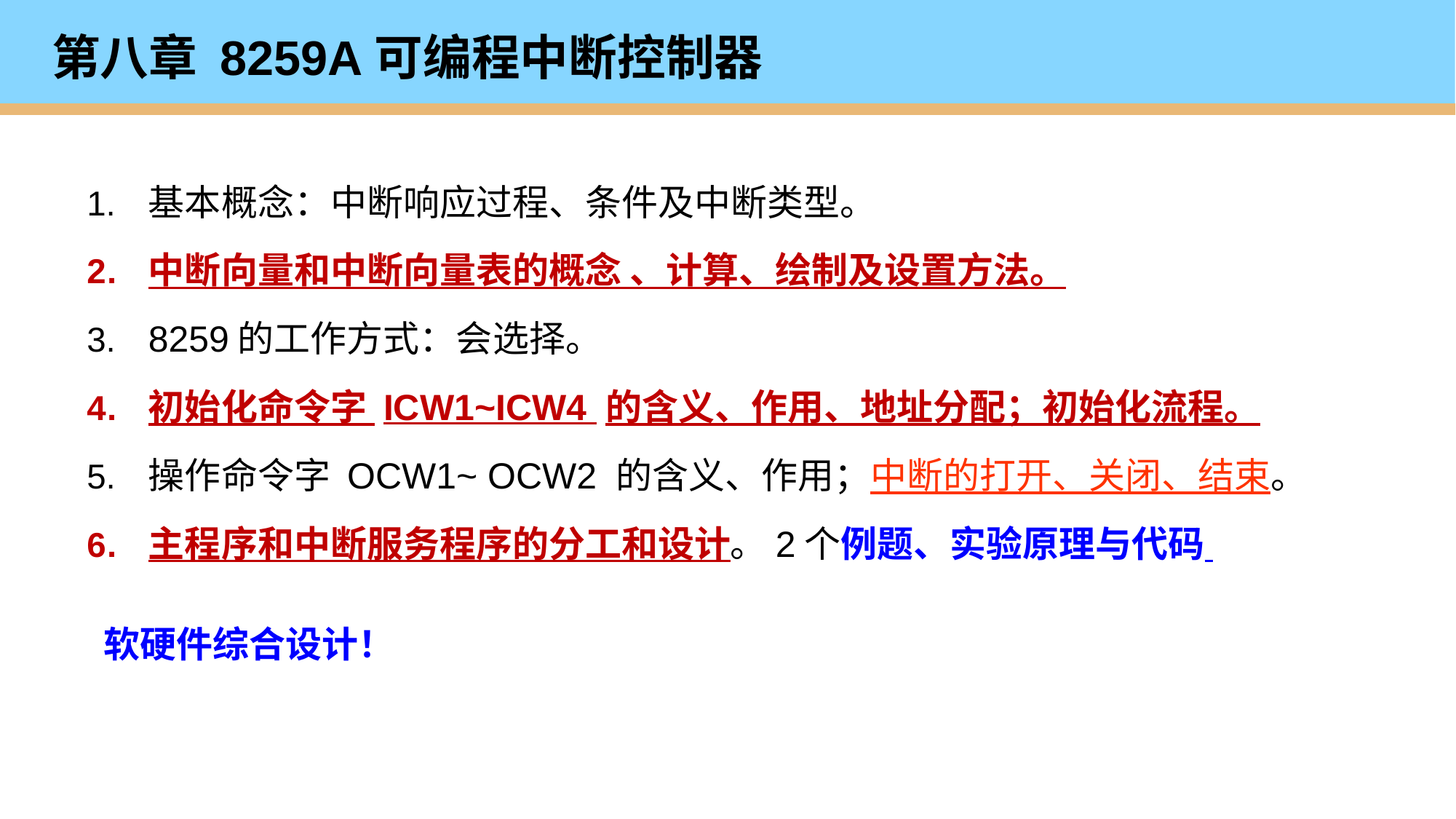

# 第八章 8259A可编程中断控制器
基本概念：中断响应过程、条件及中断类型。
中断向量和中断向量表的概念 、计算、绘制及设置方法。
8259的工作方式：会选择。
初始化命令字 ICW1~ICW4 的含义、作用、地址分配；初始化流程。
操作命令字 OCW1~ OCW2 的含义、作用；中断的打开、关闭、结束。
主程序和中断服务程序的分工和设计。2个例题、实验原理与代码

 软硬件综合设计！
8